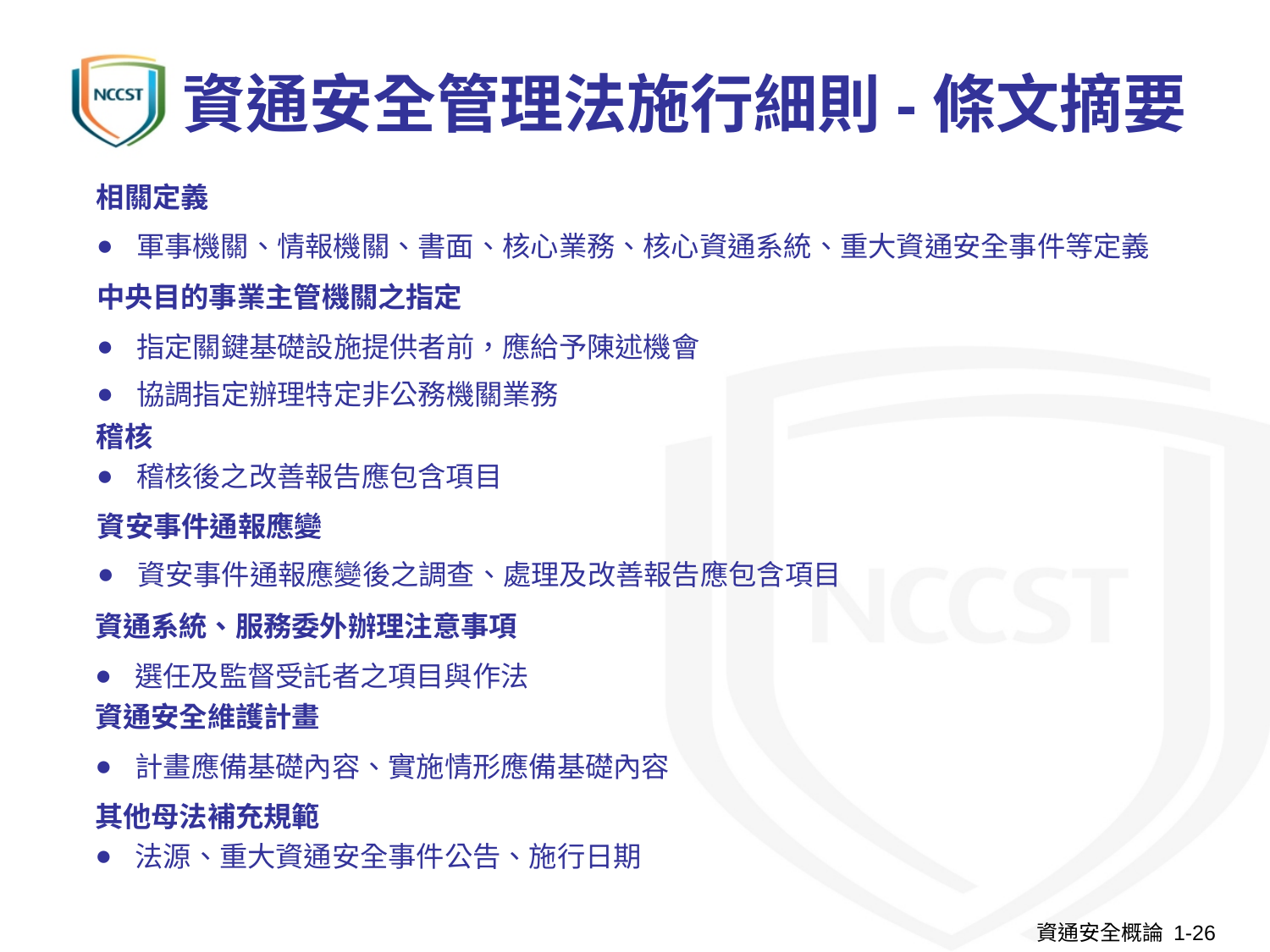

# 資通安全管理法施行細則-條文摘要
相關定義
軍事機關、情報機關、書面、核心業務、核心資通系統、重大資通安全事件等定義
中央目的事業主管機關之指定
指定關鍵基礎設施提供者前，應給予陳述機會
協調指定辦理特定非公務機關業務
稽核
稽核後之改善報告應包含項目
資安事件通報應變
資安事件通報應變後之調查、處理及改善報告應包含項目
資通系統、服務委外辦理注意事項
選任及監督受託者之項目與作法
資通安全維護計畫
計畫應備基礎內容、實施情形應備基礎內容
其他母法補充規範
法源、重大資通安全事件公告、施行日期